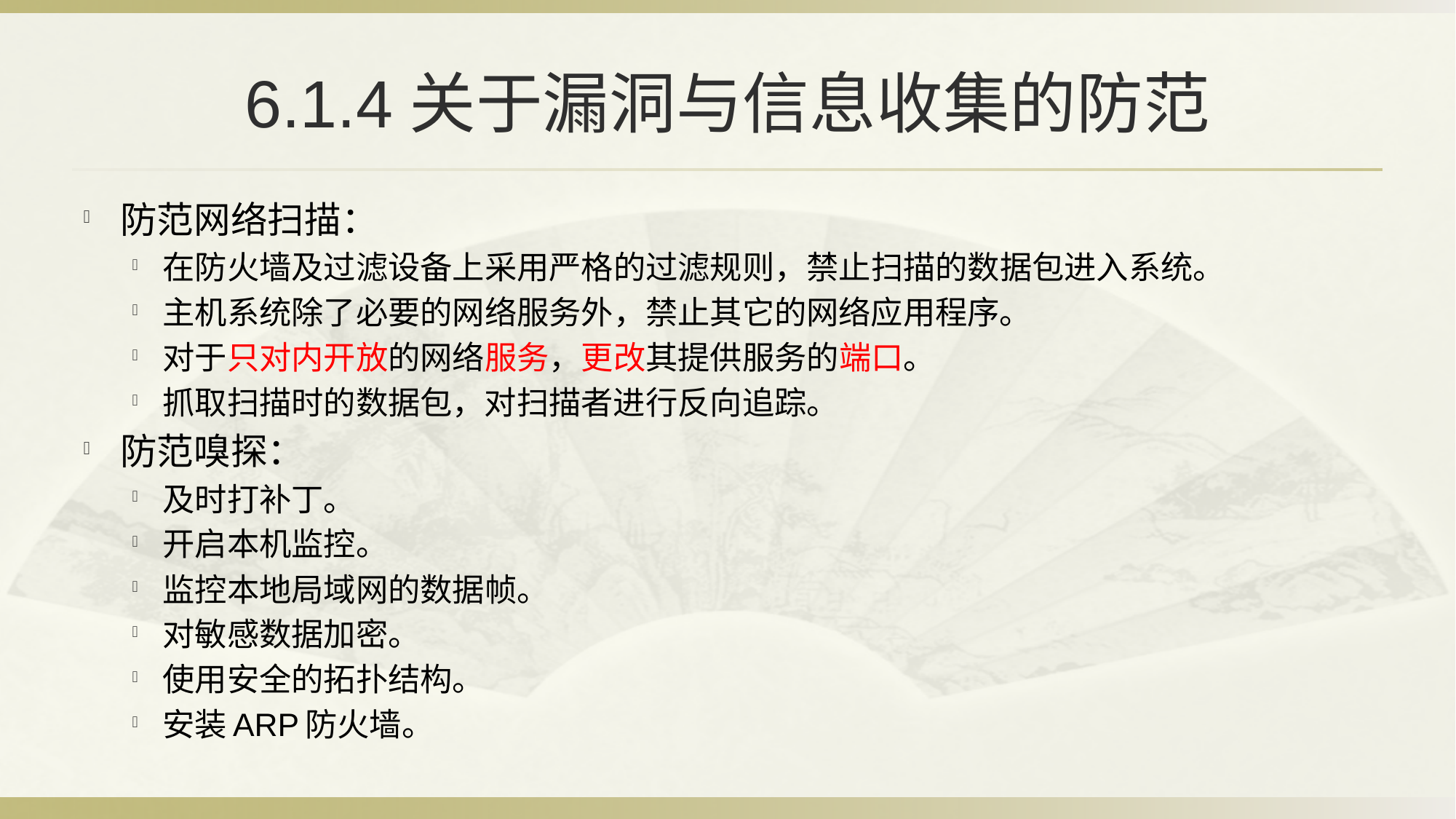

# 6.1.4关于漏洞与信息收集的防范
防范网络扫描：
在防火墙及过滤设备上采用严格的过滤规则，禁止扫描的数据包进入系统。
主机系统除了必要的网络服务外，禁止其它的网络应用程序。
对于只对内开放的网络服务，更改其提供服务的端口。
抓取扫描时的数据包，对扫描者进行反向追踪。
防范嗅探：
及时打补丁。
开启本机监控。
监控本地局域网的数据帧。
对敏感数据加密。
使用安全的拓扑结构。
安装ARP防火墙。